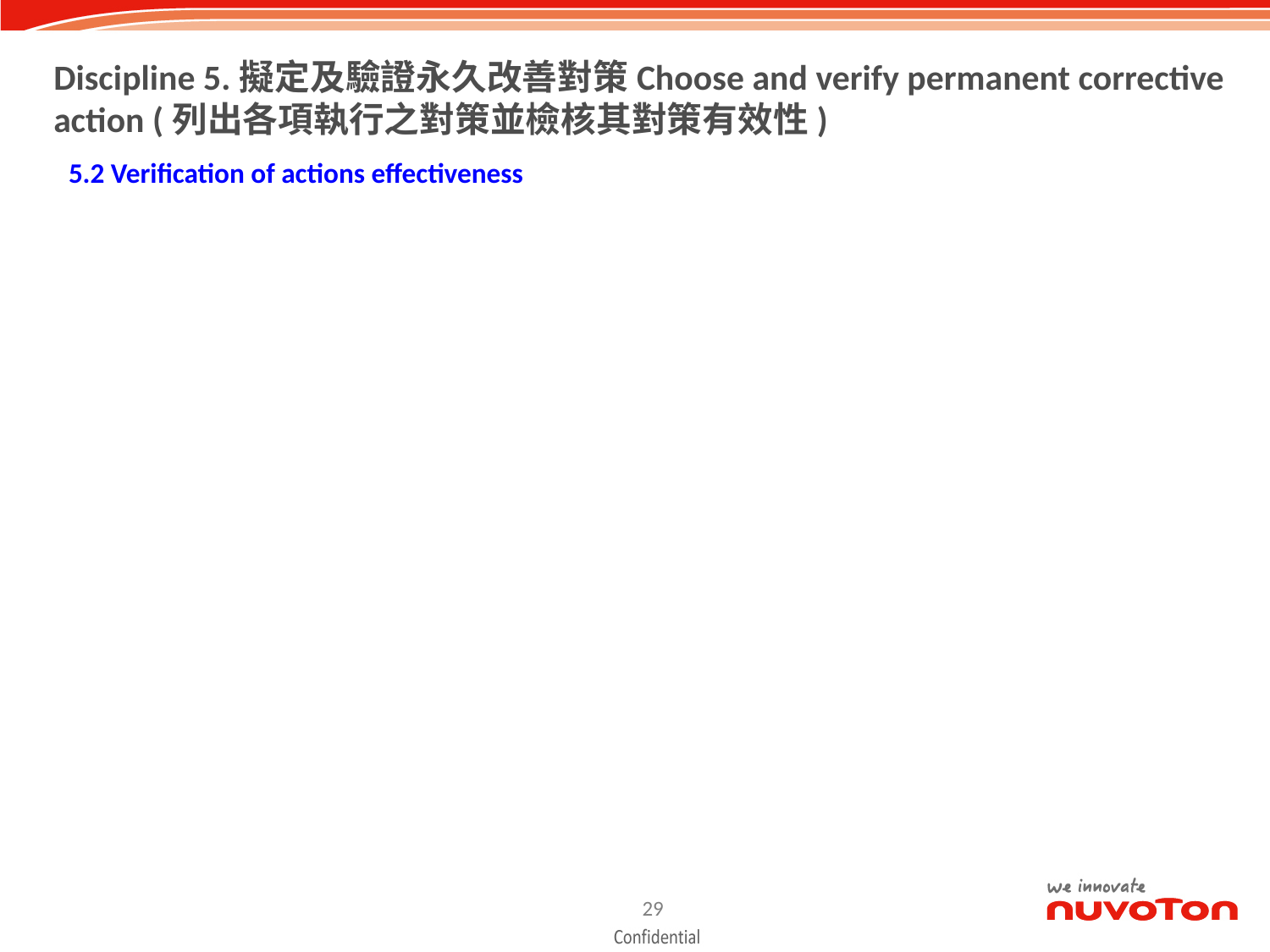

Discipline 5.擬定及驗證永久改善對策Choose and verify permanent corrective action (列出各項執行之對策並檢核其對策有效性)
5.2 Verification of actions effectiveness
29